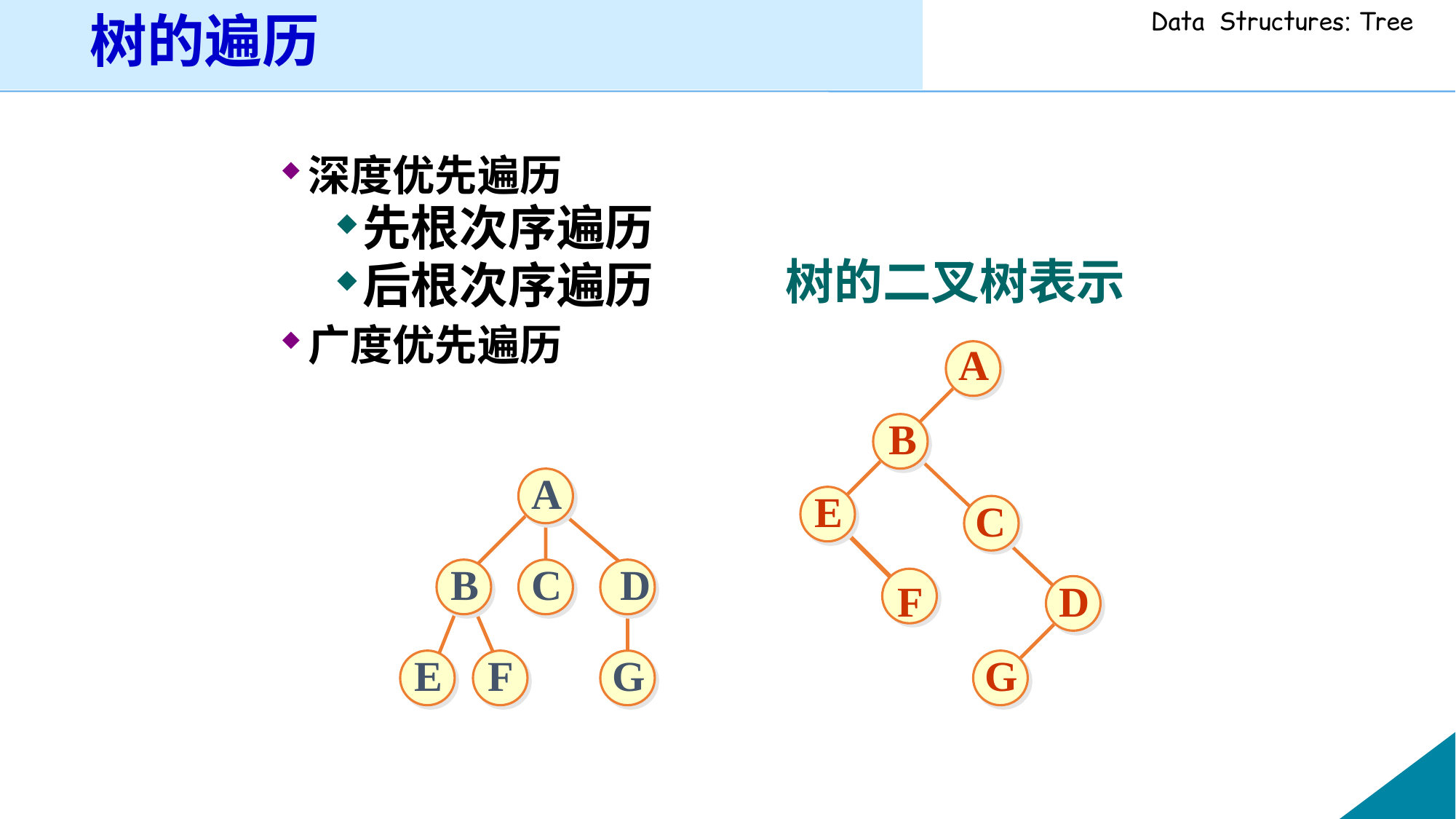

# 树的遍历
深度优先遍历
先根次序遍历
后根次序遍历
广度优先遍历
树的二叉树表示
A

B

A

E

C

B
C
D

F
D

E
F
G
G